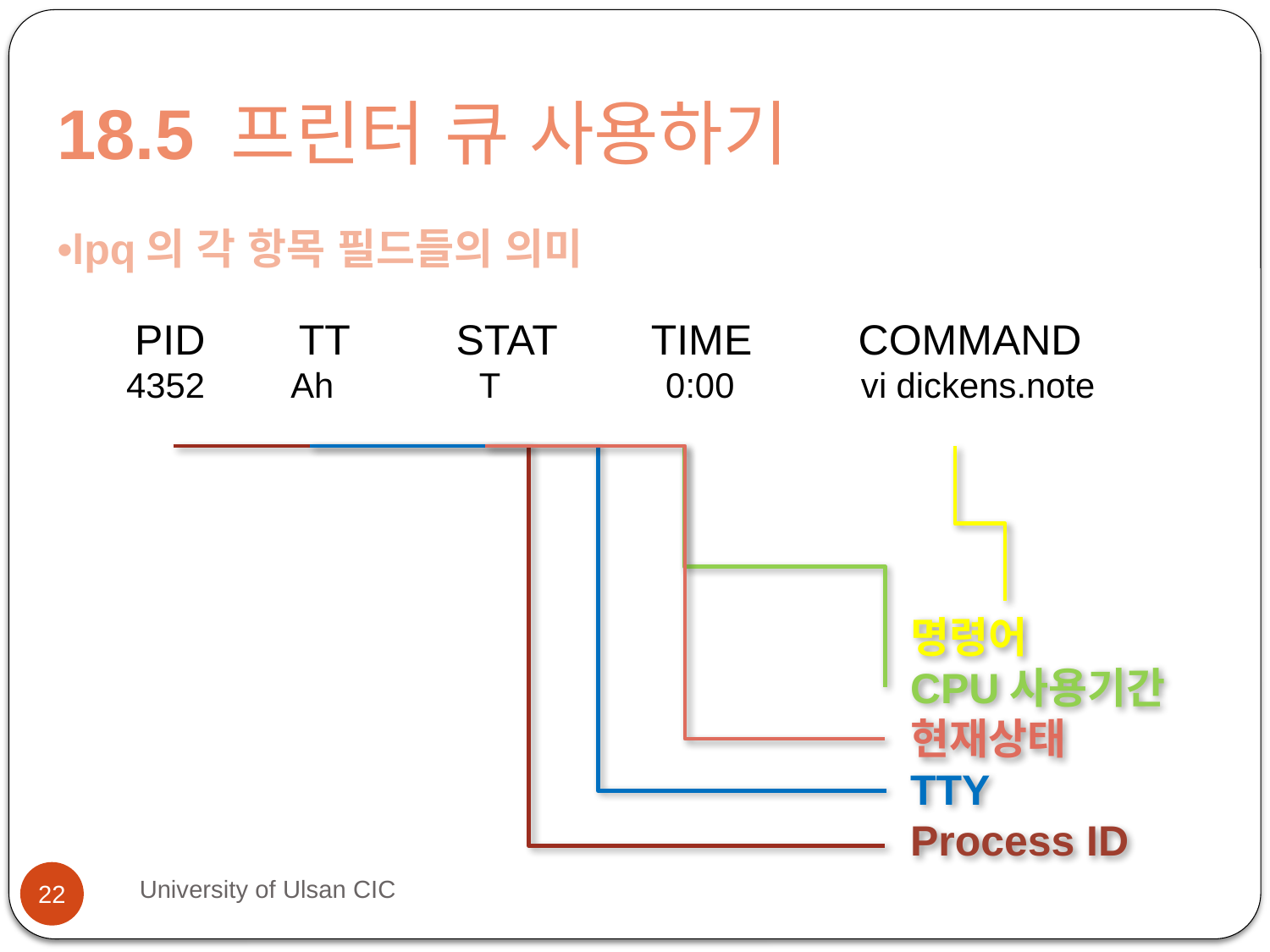

# 18.5 프린터 큐 사용하기
•lpq의 각 항목 필드들의 의미
    PID        TT         STAT        TIME         COMMAND
    4352         Ah               T                 0:00             vi dickens.note
명령어
CPU사용기간
현재상태
TTY
Process ID
University of Ulsan CIC
22